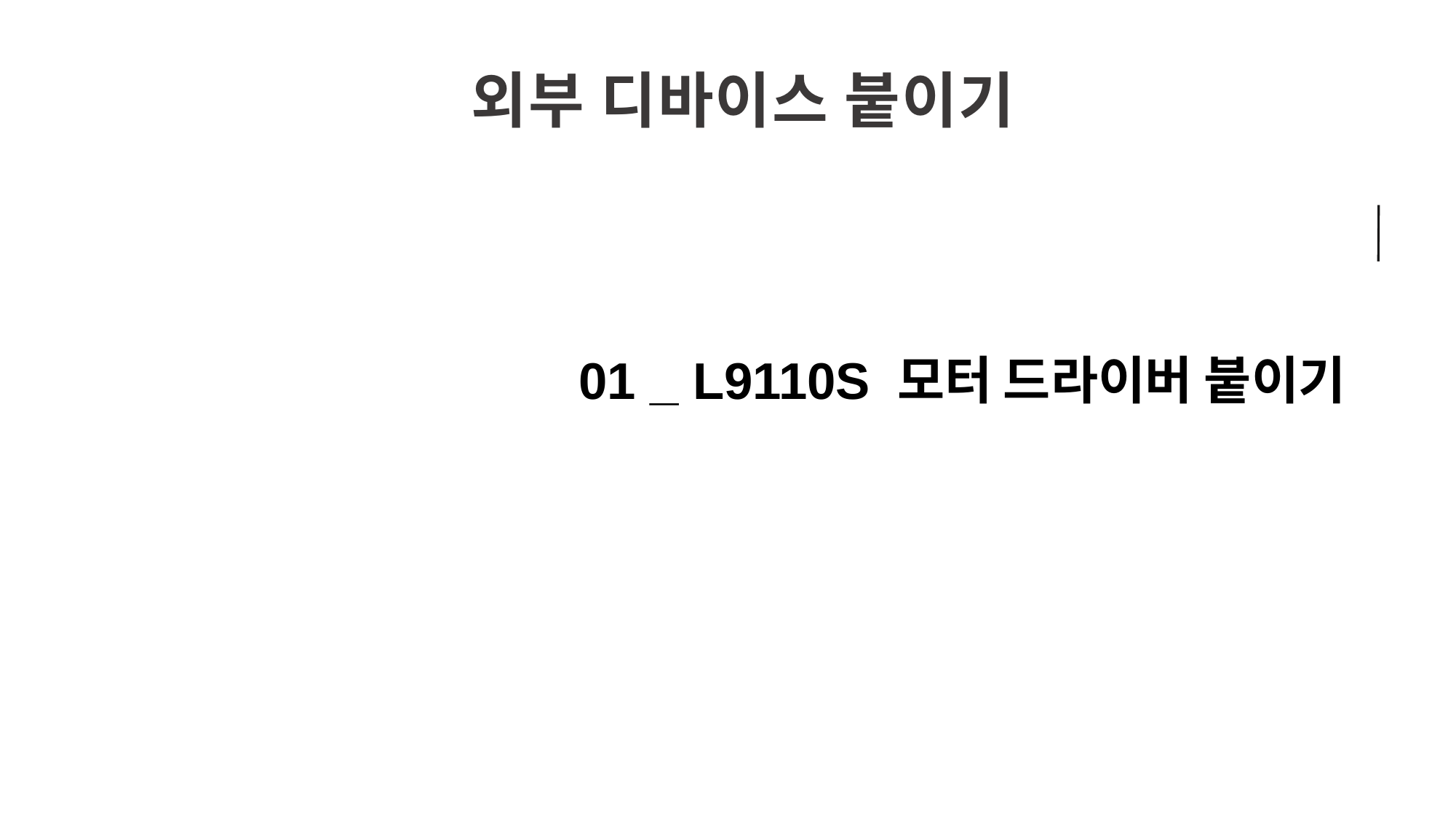

외부 디바이스 붙이기
53
01 _ L9110S 모터 드라이버 붙이기